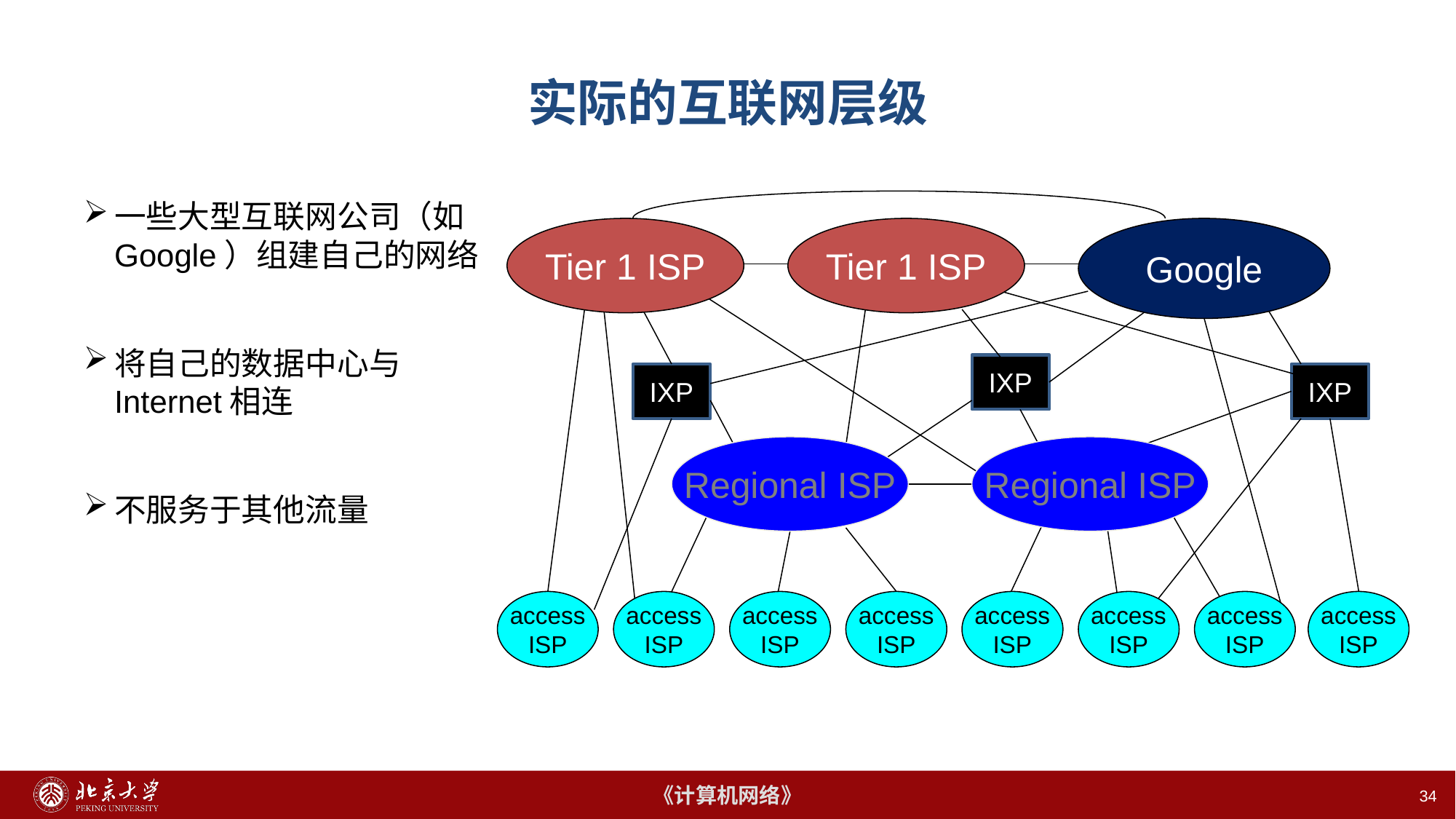

# 实际的互联网层级

一些大型互联网公司（如Google）组建自己的网络

将自己的数据中心与Internet相连

不服务于其他流量

Google
Tier 1 ISP
Tier 1 ISP
IXP
IXP
IXP
Regional ISP
Regional ISP
access
ISP
access
ISP
access
ISP
access
ISP
access
ISP
access
ISP
access
ISP
access
ISP
34